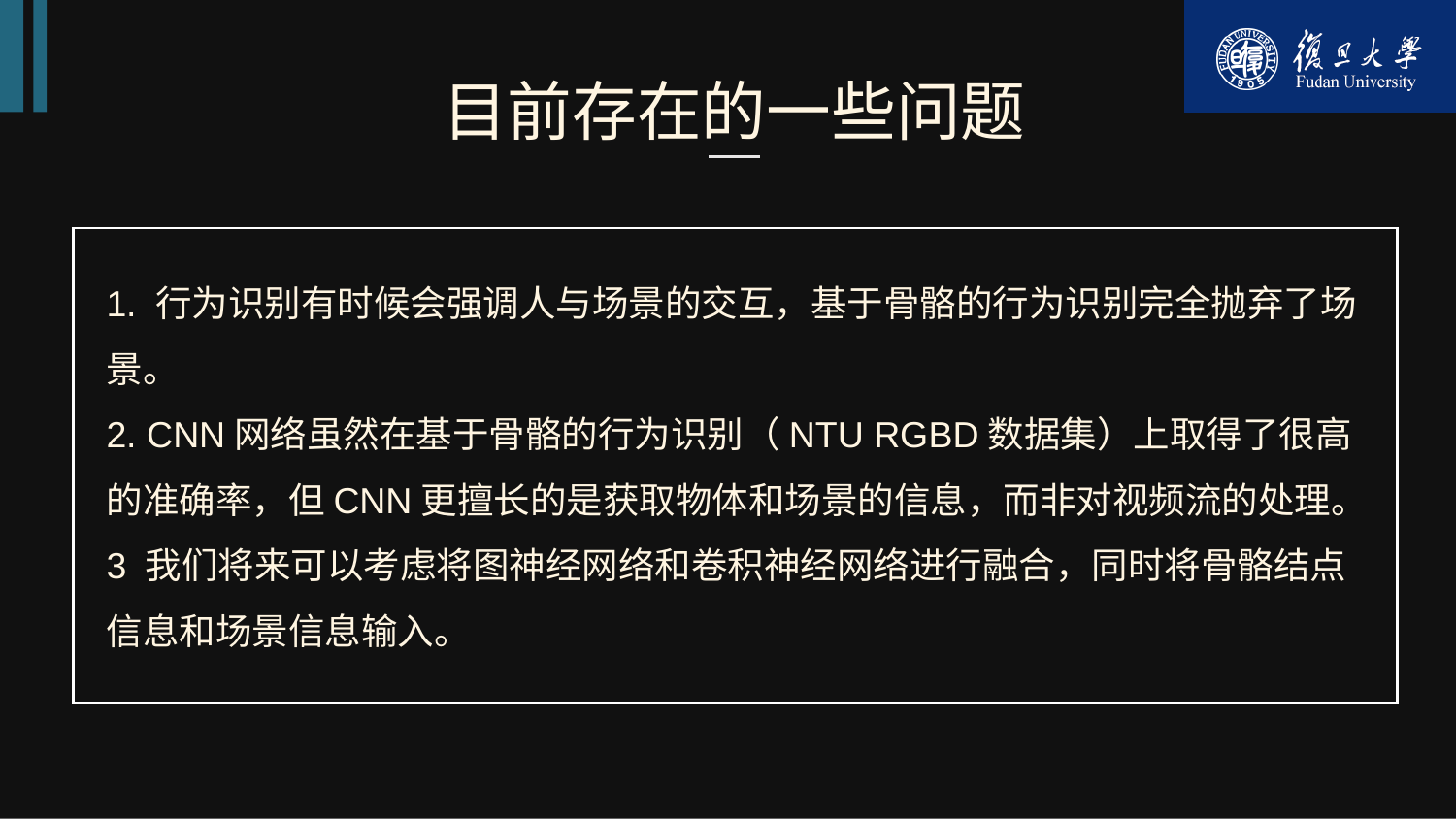

目前存在的一些问题

1. 行为识别有时候会强调人与场景的交互，基于骨骼的行为识别完全抛弃了场景。
2. CNN网络虽然在基于骨骼的行为识别（NTU RGBD数据集）上取得了很高的准确率，但CNN更擅长的是获取物体和场景的信息，而非对视频流的处理。
3 我们将来可以考虑将图神经网络和卷积神经网络进行融合，同时将骨骼结点信息和场景信息输入。